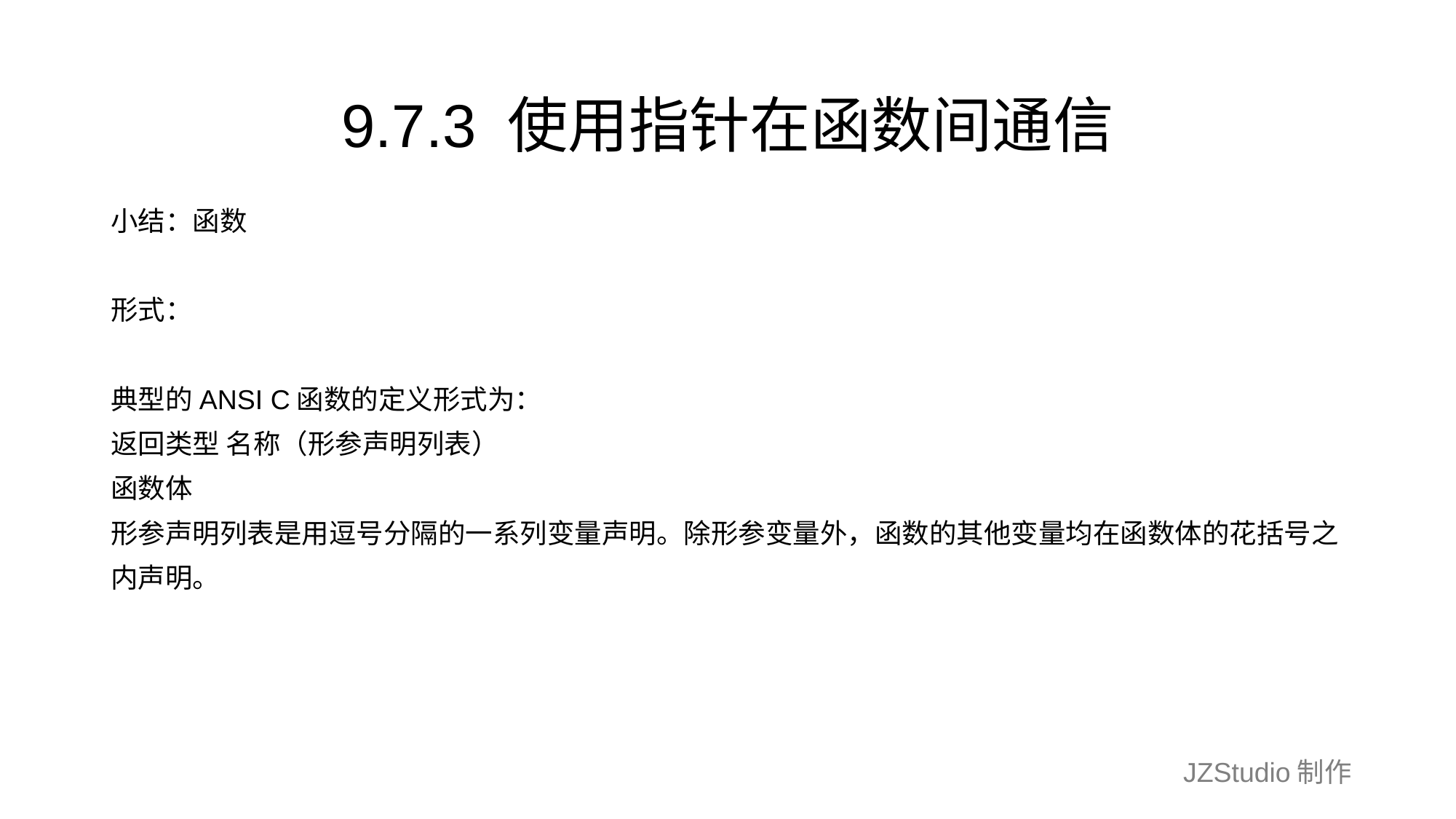

# 9.7.3 使用指针在函数间通信
小结：函数

形式：

典型的ANSI C函数的定义形式为：
返回类型 名称（形参声明列表）
函数体
形参声明列表是用逗号分隔的一系列变量声明。除形参变量外，函数的其他变量均在函数体的花括号之
内声明。